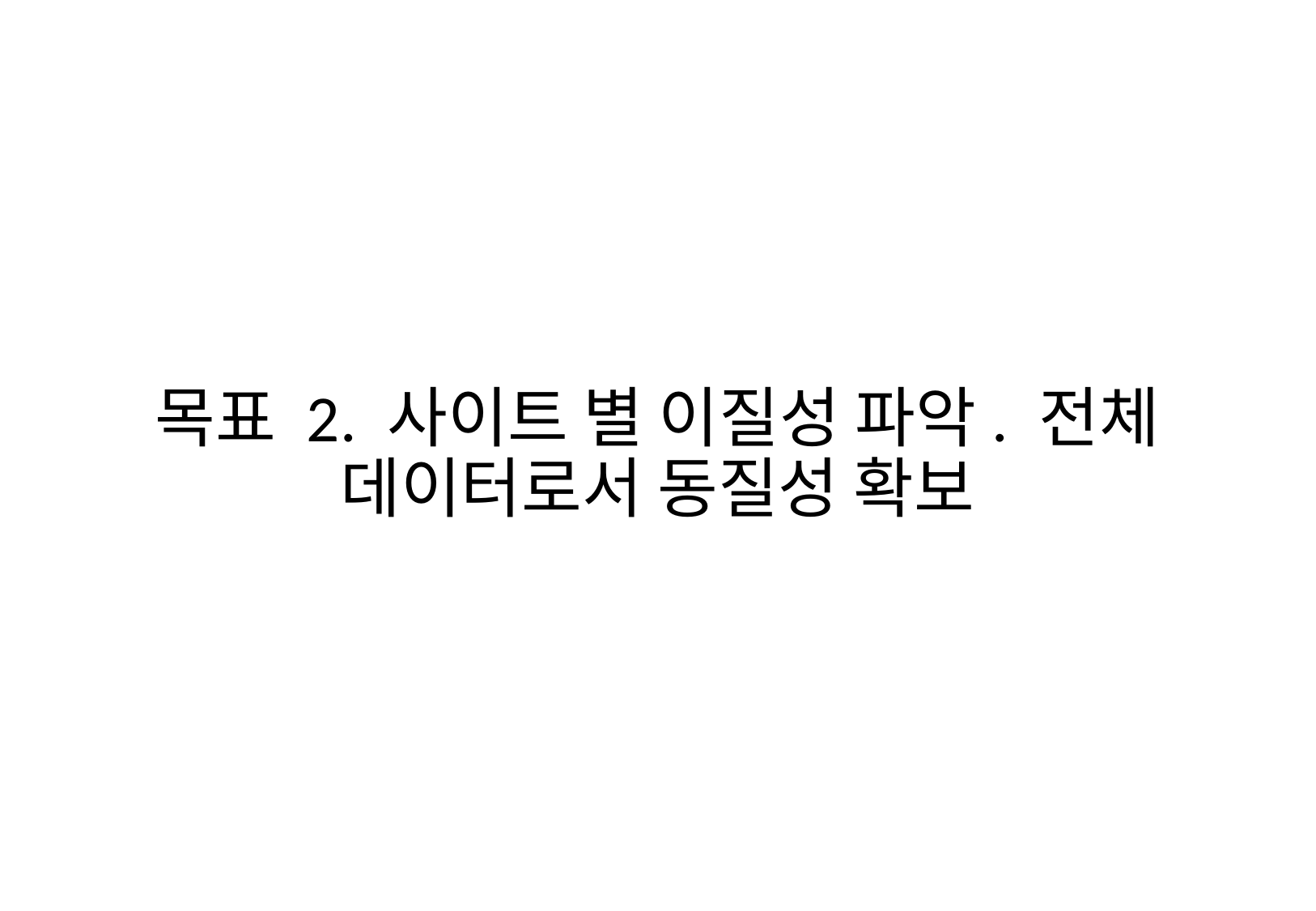

# 목표 2. 사이트 별 이질성 파악. 전체 데이터로서 동질성 확보